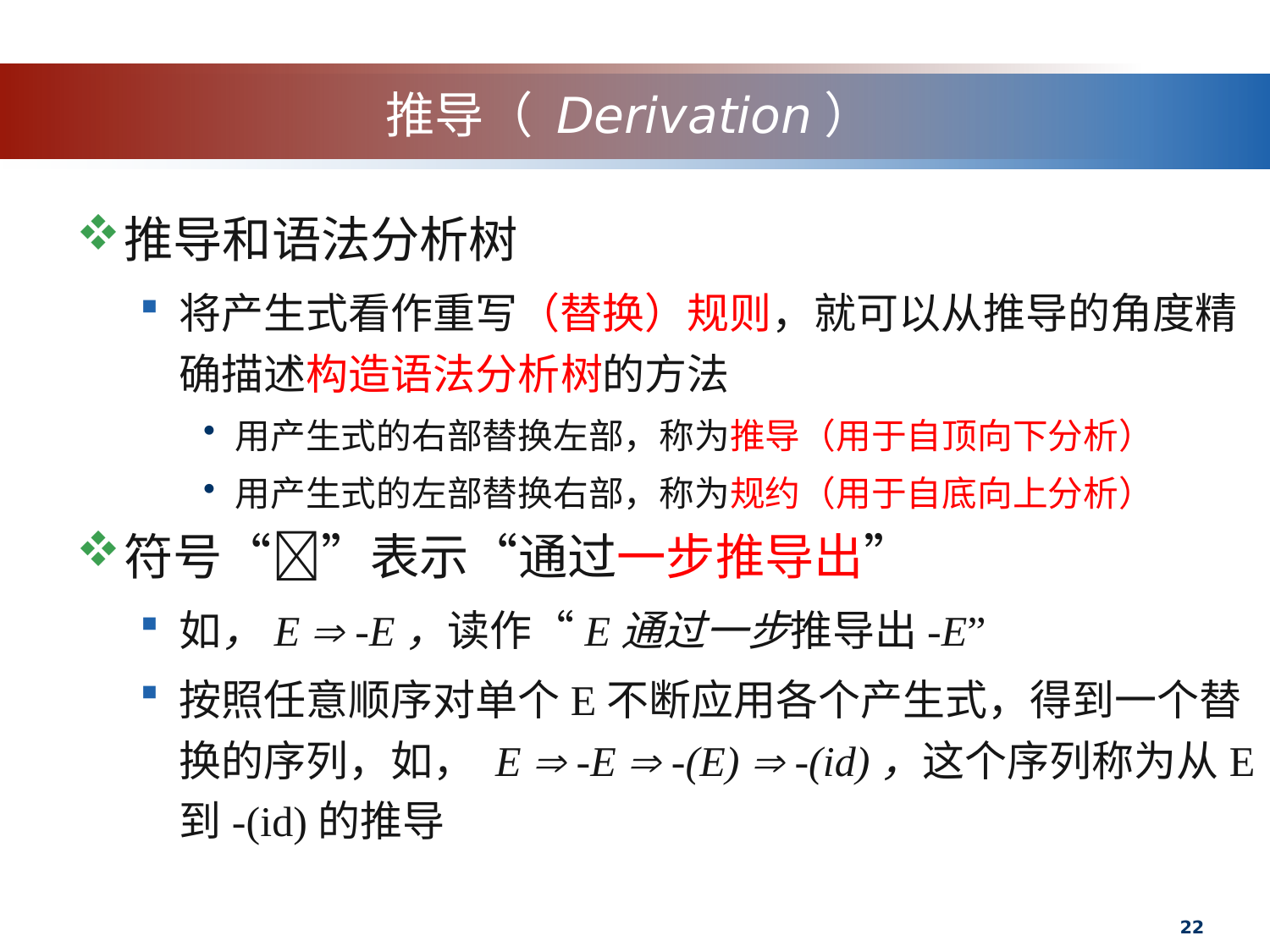

# 推导（ Derivation）
推导和语法分析树
将产生式看作重写（替换）规则，就可以从推导的角度精确描述构造语法分析树的方法
用产生式的右部替换左部，称为推导（用于自顶向下分析）
用产生式的左部替换右部，称为规约（用于自底向上分析）
符号“⇒”表示“通过一步推导出”
如，E ⇒ -E，读作“E通过一步推导出-E”
按照任意顺序对单个E不断应用各个产生式，得到一个替换的序列，如， E ⇒ -E ⇒ -(E) ⇒ -(id)，这个序列称为从E到-(id)的推导
22